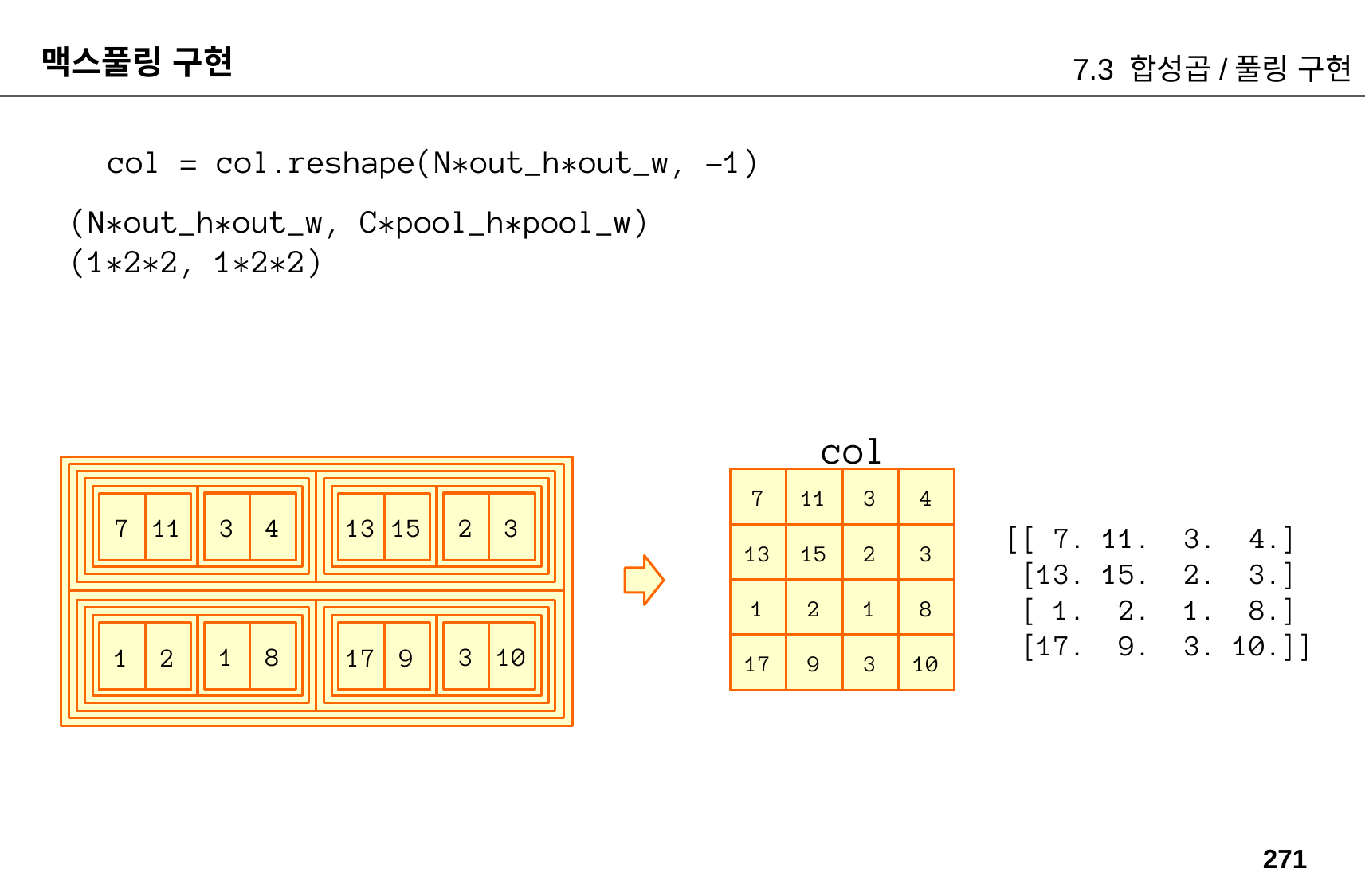

맥스풀링 구현
7.3 합성곱/풀링 구현
col = col.reshape(N*out_h*out_w, -1)
(N*out_h*out_w, C*pool_h*pool_w)
(1*2*2, 1*2*2)
col

7
11
3
4

3
4
2
3
7
11
13
15
[[ 7. 11.  3.  4.]
 [13. 15.  2.  3.]
 [ 1.  2.  1.  8.]
 [17.  9.  3. 10.]]
13
15
2
3

1
2
1
8

1
8
3
10
1
2
17
9
17
9
3
10